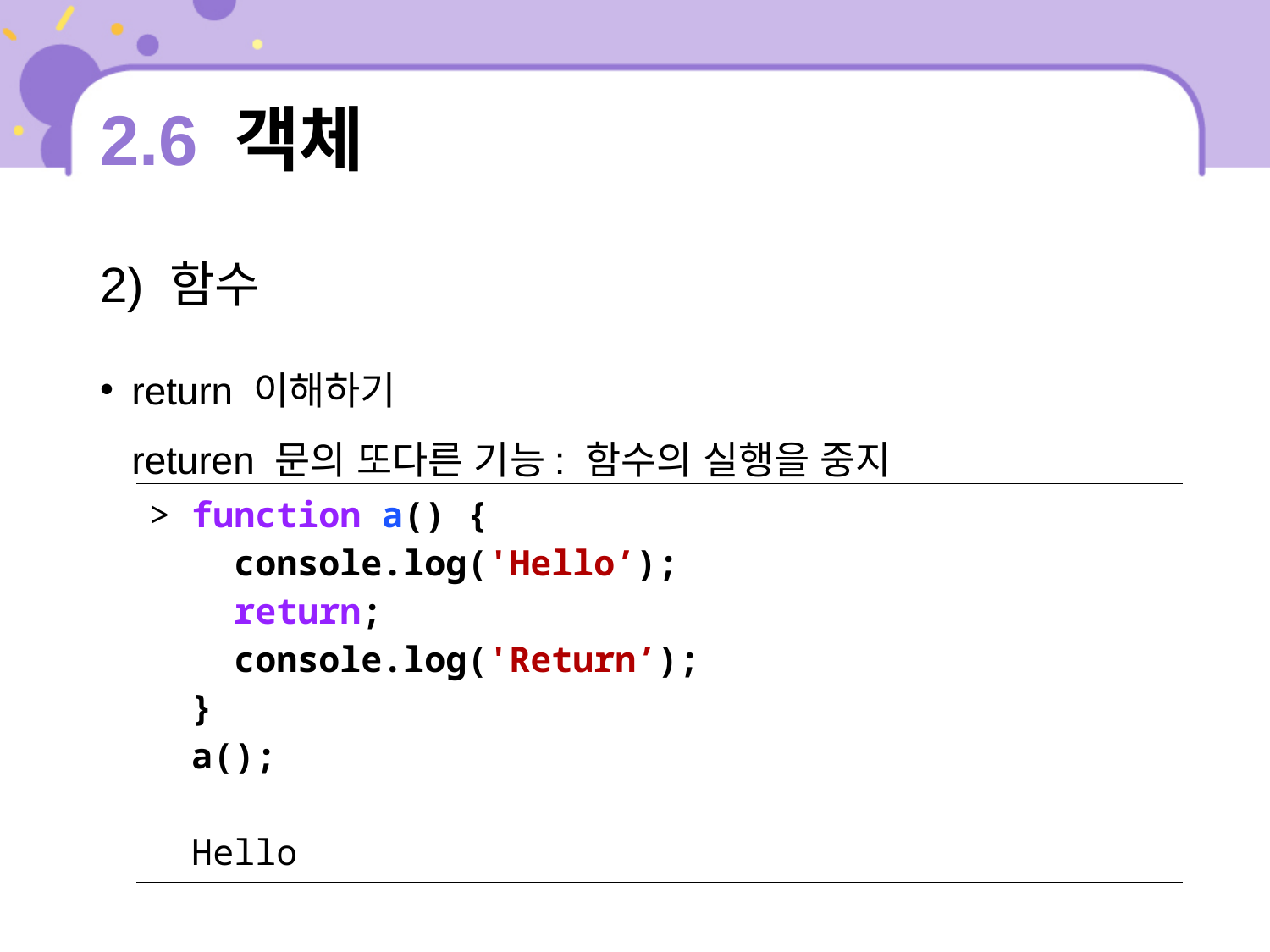

# 2.6 객체
2) 함수
return 이해하기
returen 문의 또다른 기능: 함수의 실행을 중지
| > function a() { console.log('Hello’); return; console.log('Return’); } a(); Hello |
| --- |